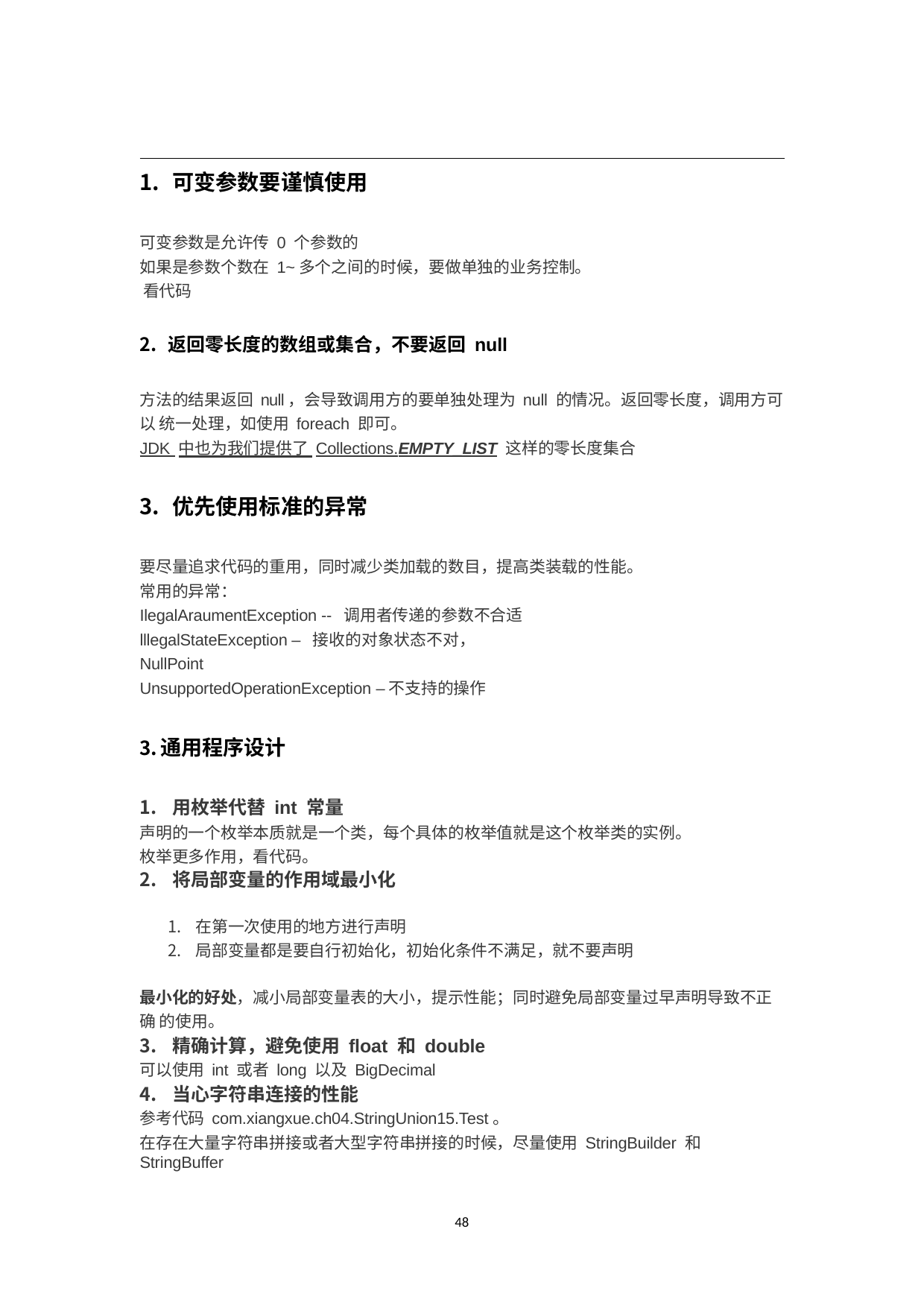

可变参数要谨慎使用

可变参数是允许传 0 个参数的
如果是参数个数在 1~多个之间的时候，要做单独的业务控制。 看代码

返回零长度的数组或集合，不要返回 null

方法的结果返回 null，会导致调用方的要单独处理为 null 的情况。返回零长度，调用方可以 统一处理，如使用 foreach 即可。
JDK 中也为我们提供了 Collections.EMPTY_LIST 这样的零长度集合

优先使用标准的异常

要尽量追求代码的重用，同时减少类加载的数目，提高类装载的性能。 常用的异常：
IlegalAraumentException -- 调用者传递的参数不合适
lllegalStateException – 接收的对象状态不对，
NullPoint
UnsupportedOperationException –不支持的操作

通用程序设计

用枚举代替 int 常量
声明的一个枚举本质就是一个类，每个具体的枚举值就是这个枚举类的实例。 枚举更多作用，看代码。
将局部变量的作用域最小化

在第一次使用的地方进行声明
局部变量都是要自行初始化，初始化条件不满足，就不要声明

最小化的好处，减小局部变量表的大小，提示性能；同时避免局部变量过早声明导致不正确 的使用。
精确计算，避免使用 float 和 double
可以使用 int 或者 long 以及 BigDecimal
当心字符串连接的性能
参考代码 com.xiangxue.ch04.StringUnion15.Test。
在存在大量字符串拼接或者大型字符串拼接的时候，尽量使用 StringBuilder 和 StringBuffer
48